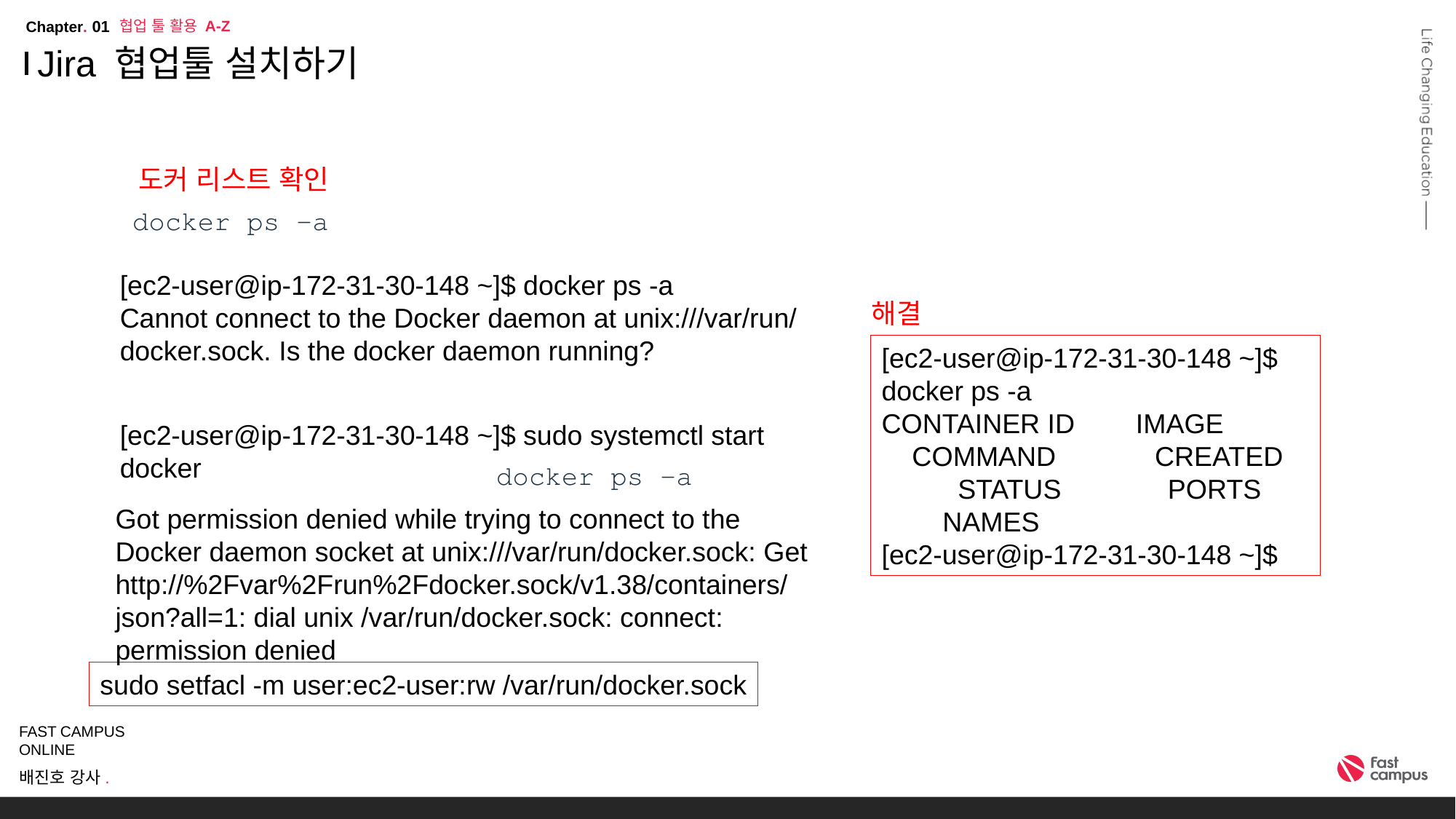

협업 툴 활용 A-Z
01
# Jira 협업툴 설치하기
도커 리스트 확인
 docker ps -a
[ec2-user@ip-172-31-30-148 ~]$ docker ps -a
Cannot connect to the Docker daemon at unix:///var/run/docker.sock. Is the docker daemon running?
해결
[ec2-user@ip-172-31-30-148 ~]$ docker ps -a
CONTAINER ID        IMAGE               COMMAND             CREATED             STATUS              PORTS               NAMES
[ec2-user@ip-172-31-30-148 ~]$
[ec2-user@ip-172-31-30-148 ~]$ sudo systemctl start docker
 docker ps -a
Got permission denied while trying to connect to the Docker daemon socket at unix:///var/run/docker.sock: Get http://%2Fvar%2Frun%2Fdocker.sock/v1.38/containers/json?all=1: dial unix /var/run/docker.sock: connect: permission denied
sudo setfacl -m user:ec2-user:rw /var/run/docker.sock